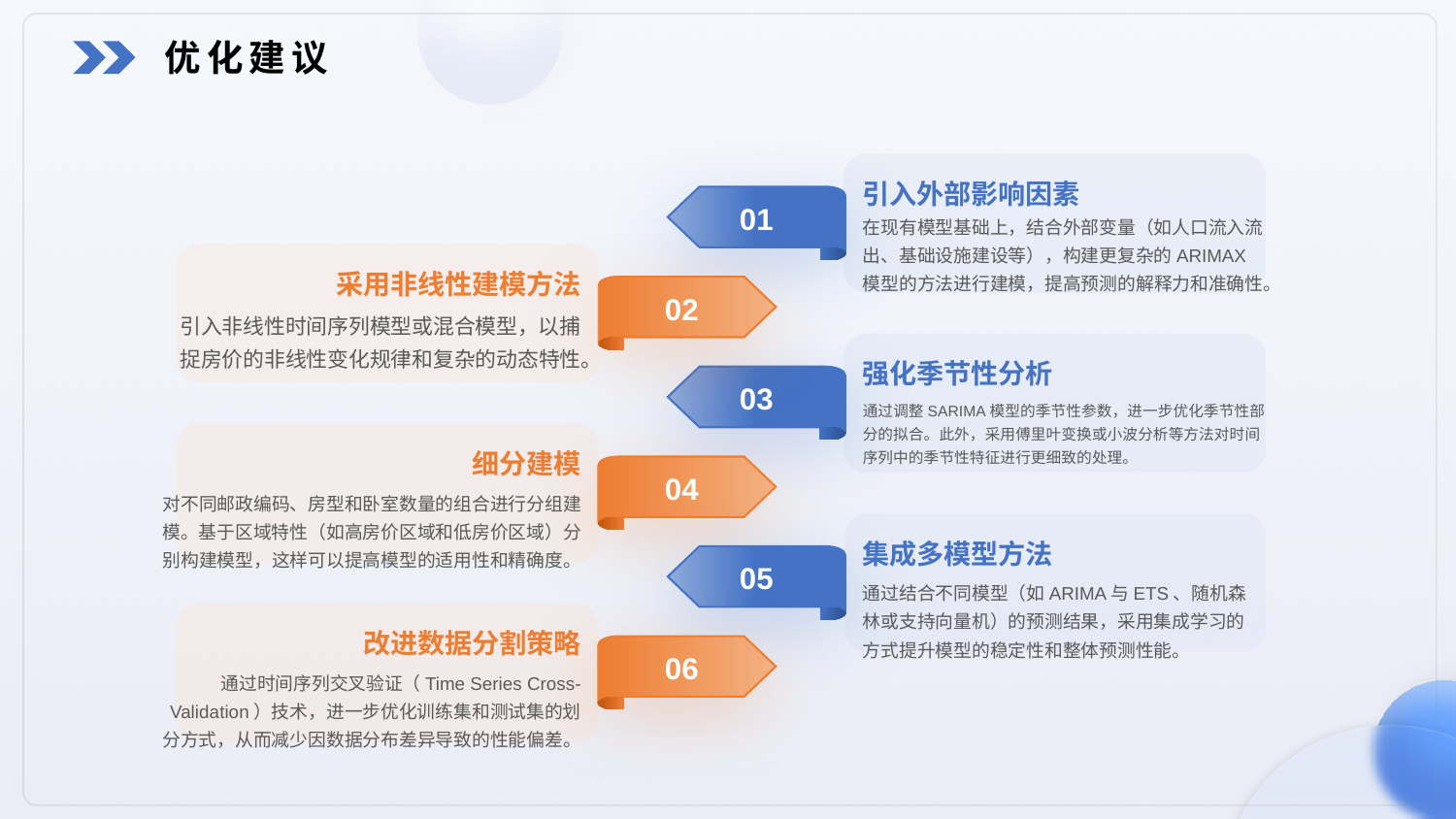

优化建议

引入外部影响因素
01
在现有模型基础上，结合外部变量（如人口流入流出、基础设施建设等），构建更复杂的ARIMAX模型的方法进行建模，提高预测的解释力和准确性。

采用非线性建模方法

02
引入非线性时间序列模型或混合模型，以捕捉房价的非线性变化规律和复杂的动态特性。

强化季节性分析

03
通过调整SARIMA模型的季节性参数，进一步优化季节性部分的拟合。此外，采用傅里叶变换或小波分析等方法对时间序列中的季节性特征进行更细致的处理。

细分建模

04
对不同邮政编码、房型和卧室数量的组合进行分组建模。基于区域特性（如高房价区域和低房价区域）分别构建模型，这样可以提高模型的适用性和精确度。

集成多模型方法

05
通过结合不同模型（如ARIMA与ETS、随机森林或支持向量机）的预测结果，采用集成学习的方式提升模型的稳定性和整体预测性能。

改进数据分割策略

06
通过时间序列交叉验证（Time Series Cross-Validation）技术，进一步优化训练集和测试集的划分方式，从而减少因数据分布差异导致的性能偏差。